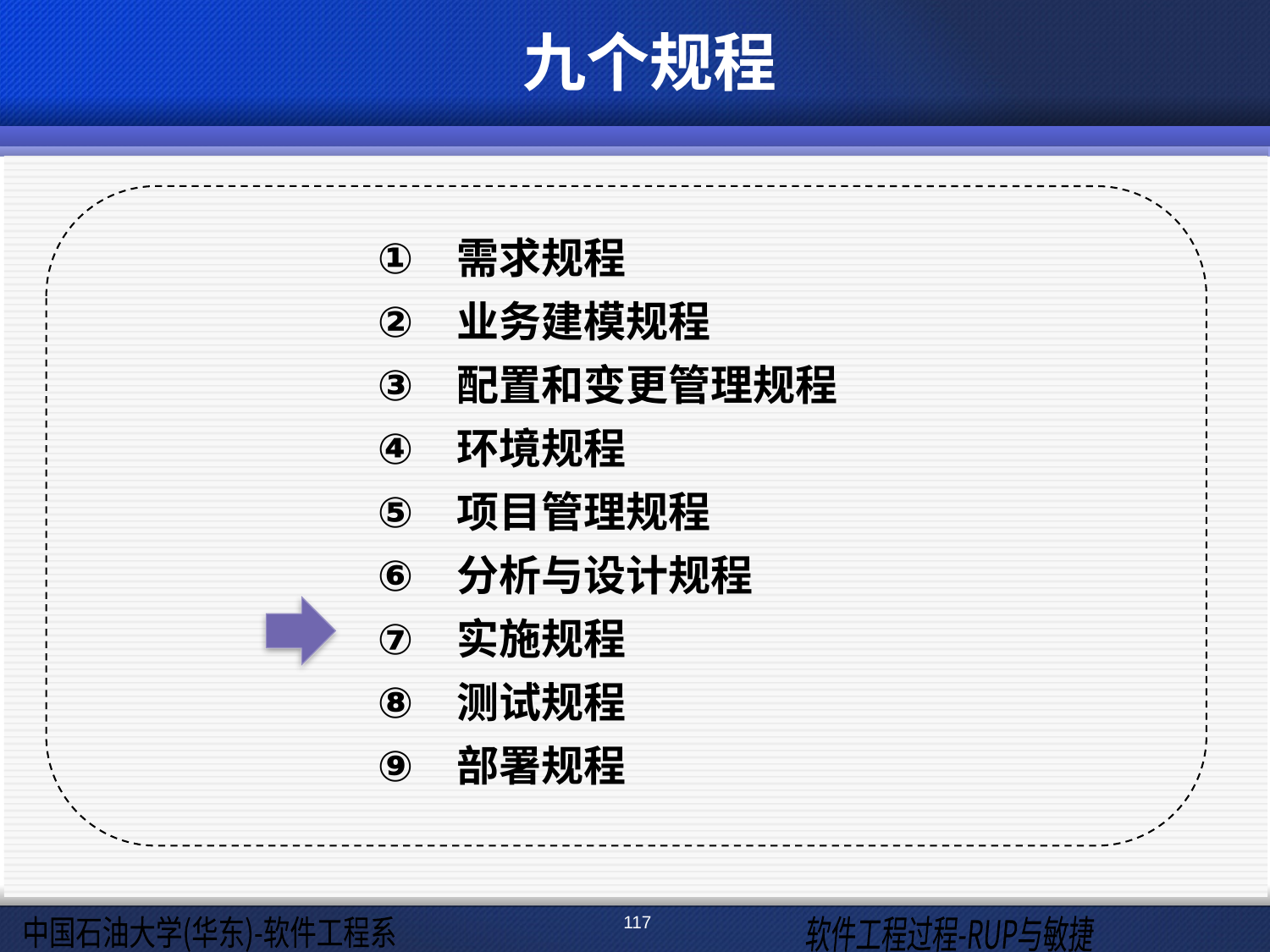

九个规程

需求规程
业务建模规程
配置和变更管理规程
环境规程
项目管理规程
分析与设计规程
实施规程
测试规程
部署规程

117